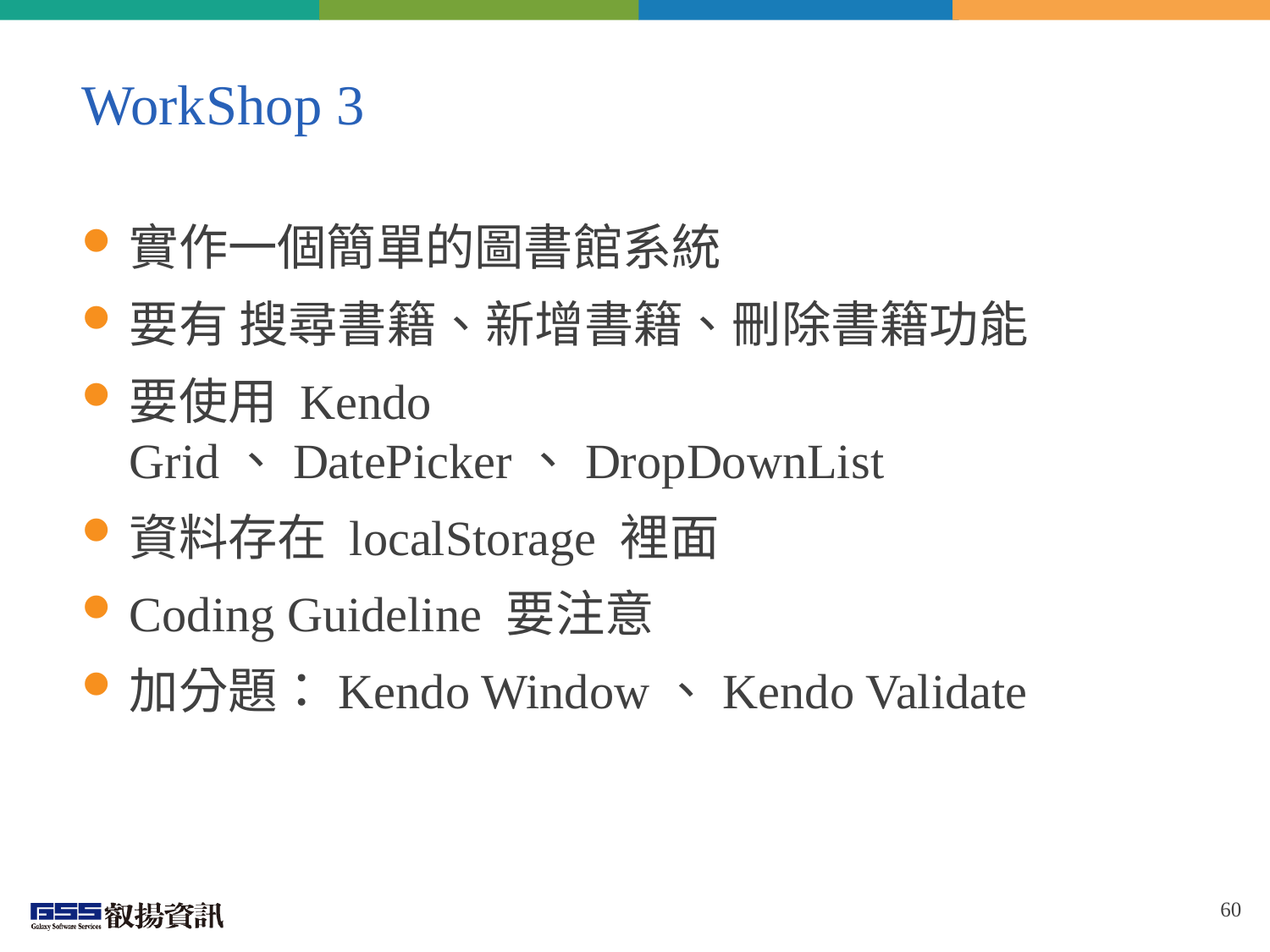

# WorkShop 3
實作一個簡單的圖書館系統
要有 搜尋書籍、新增書籍、刪除書籍功能
要使用 Kendo Grid、DatePicker、DropDownList
資料存在 localStorage 裡面
Coding Guideline 要注意
加分題：Kendo Window、Kendo Validate